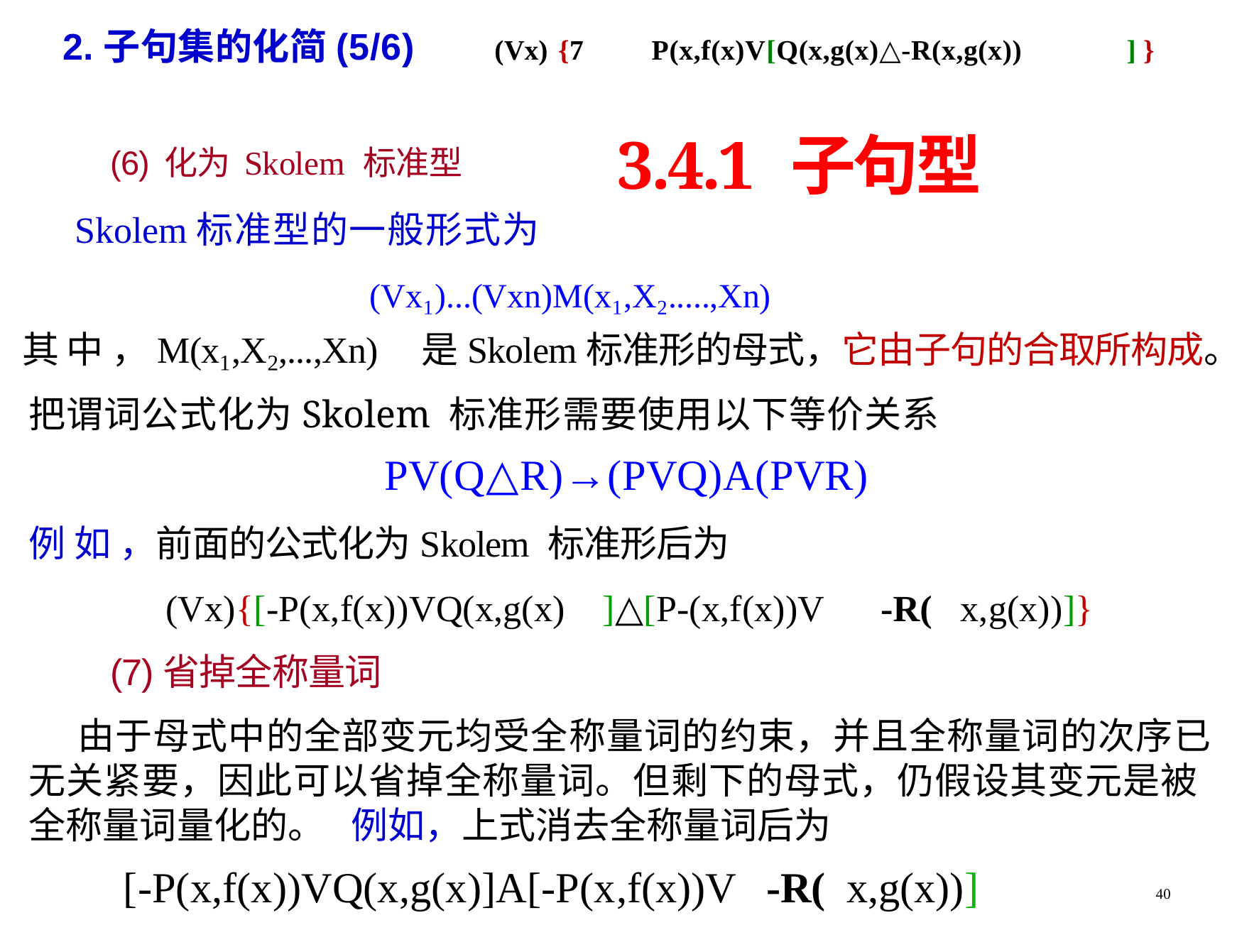

2.子句集的化简(5/6)      (Vx) {7         P(x,f(x)V[Q(x,g(x)△-R(x,g(x))              ] }
(6)化为Skolem 标准型                3.4.1 子句型
Skolem标准型的一般形式为

(Vx₁)...(Vxn)M(x₁,X₂.....,Xn)
其 中 ，M(x₁,X₂,...,Xn)    是Skolem标准形的母式，它由子句的合取所构成。
把谓词公式化为Skolem 标准形需要使用以下等价关系
PV(Q△R)→(PVQ)A(PVR)
例 如 ，前面的公式化为Skolem 标准形后为
(Vx){[-P(x,f(x))VQ(x,g(x)    ]△[P-(x,f(x))V      -R(   x,g(x))]}
(7)省掉全称量词
由于母式中的全部变元均受全称量词的约束，并且全称量词的次序已  无关紧要，因此可以省掉全称量词。但剩下的母式，仍假设其变元是被   全称量词量化的。   例如，上式消去全称量词后为
[-P(x,f(x))VQ(x,g(x)]A[-P(x,f(x))V  -R(  x,g(x))]

2024/7/2

40